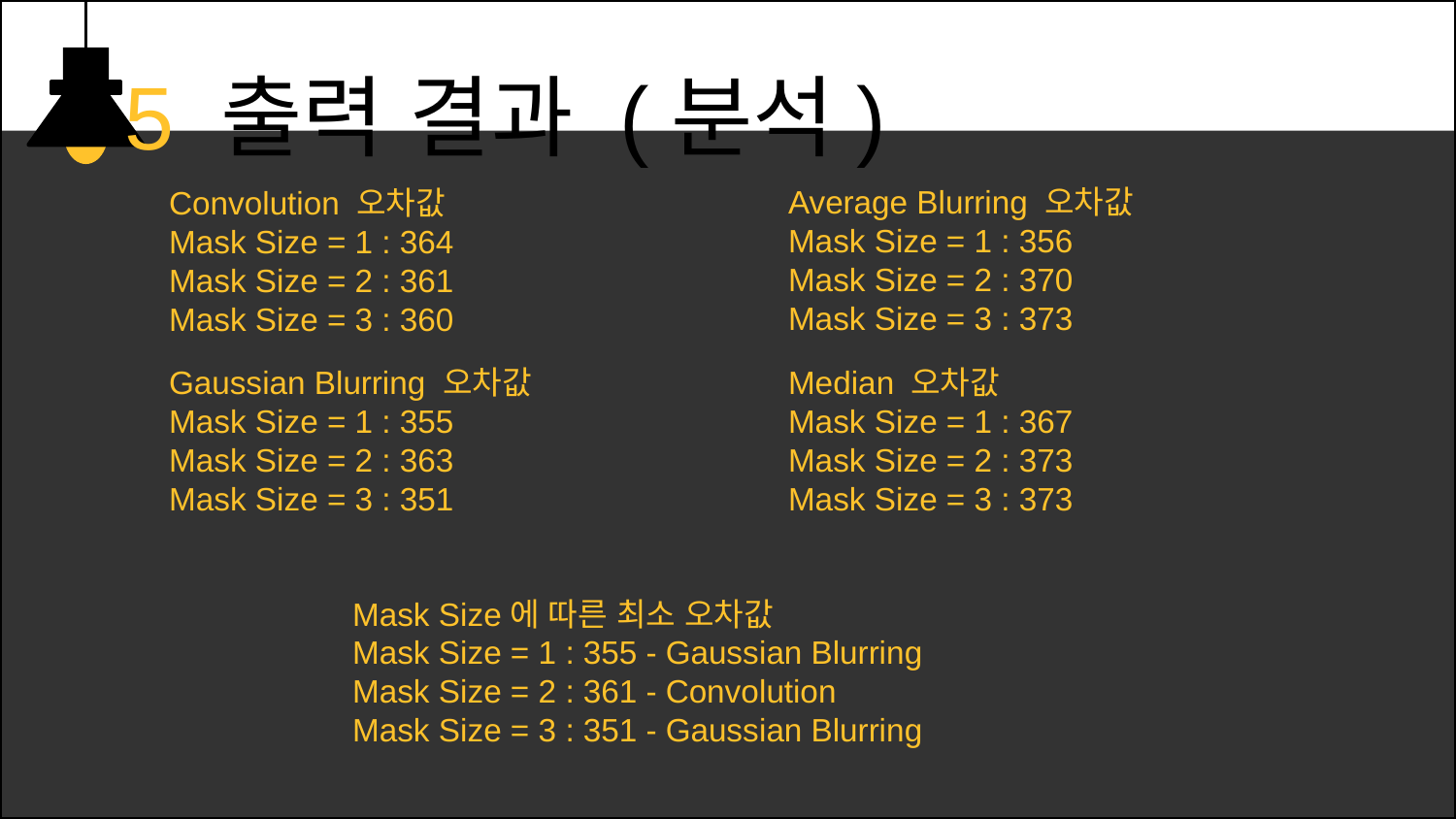

5 출력 결과 (분석)
Average Blurring 오차값
Mask Size = 1 : 356
Mask Size = 2 : 370
Mask Size = 3 : 373
Convolution 오차값
Mask Size = 1 : 364
Mask Size = 2 : 361
Mask Size = 3 : 360

Median 오차값
Mask Size = 1 : 367
Mask Size = 2 : 373
Mask Size = 3 : 373
Gaussian Blurring 오차값
Mask Size = 1 : 355
Mask Size = 2 : 363
Mask Size = 3 : 351
Mask Size에 따른 최소 오차값
Mask Size = 1 : 355 - Gaussian Blurring
Mask Size = 2 : 361 - Convolution
Mask Size = 3 : 351 - Gaussian Blurring